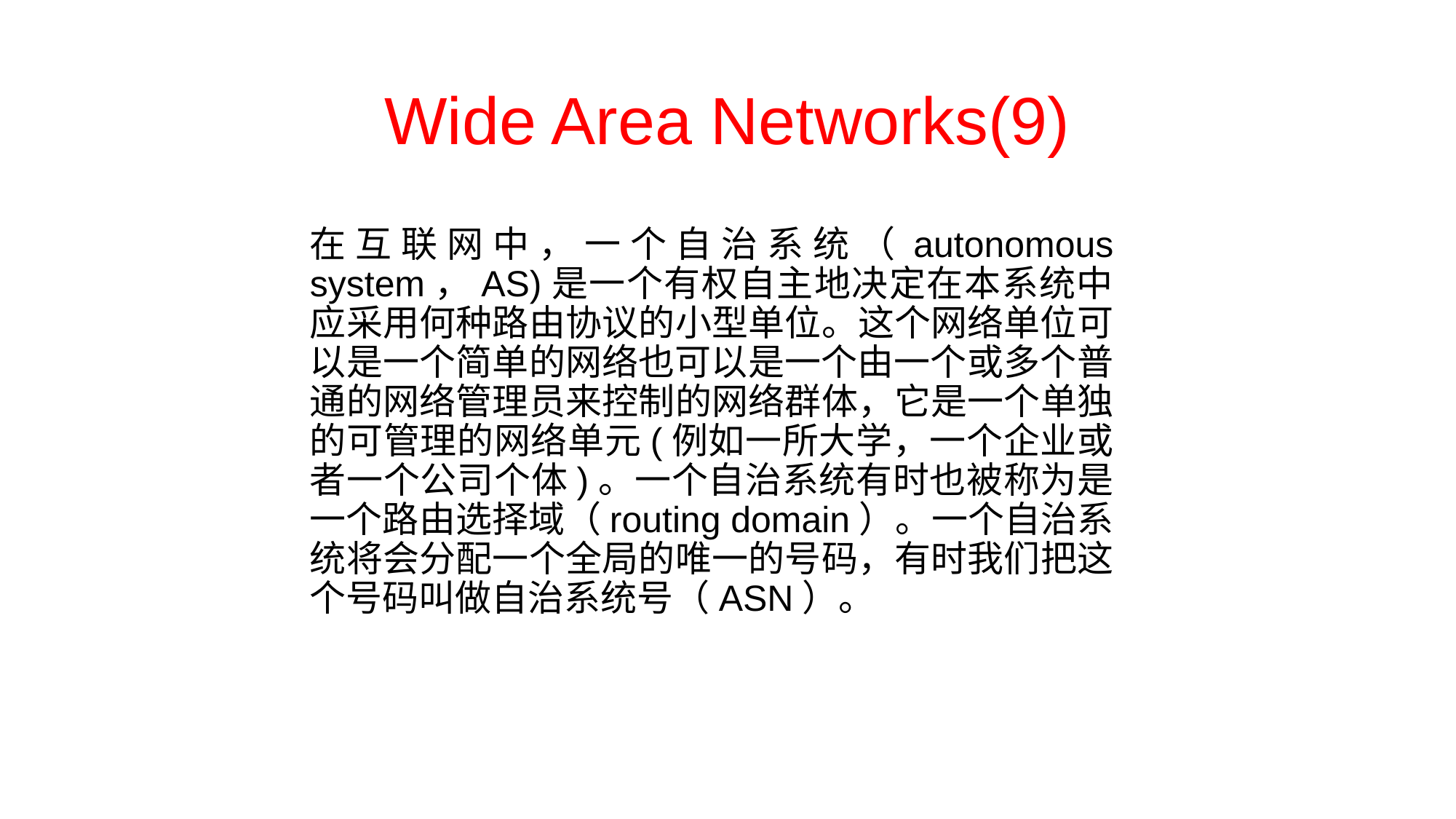

# Wide Area Networks(9)

在互联网中，一个自治系统（autonomous system，AS)是一个有权自主地决定在本系统中应采用何种路由协议的小型单位。这个网络单位可以是一个简单的网络也可以是一个由一个或多个普通的网络管理员来控制的网络群体，它是一个单独的可管理的网络单元(例如一所大学，一个企业或者一个公司个体)。一个自治系统有时也被称为是一个路由选择域（routing domain）。一个自治系统将会分配一个全局的唯一的号码，有时我们把这个号码叫做自治系统号（ASN）。